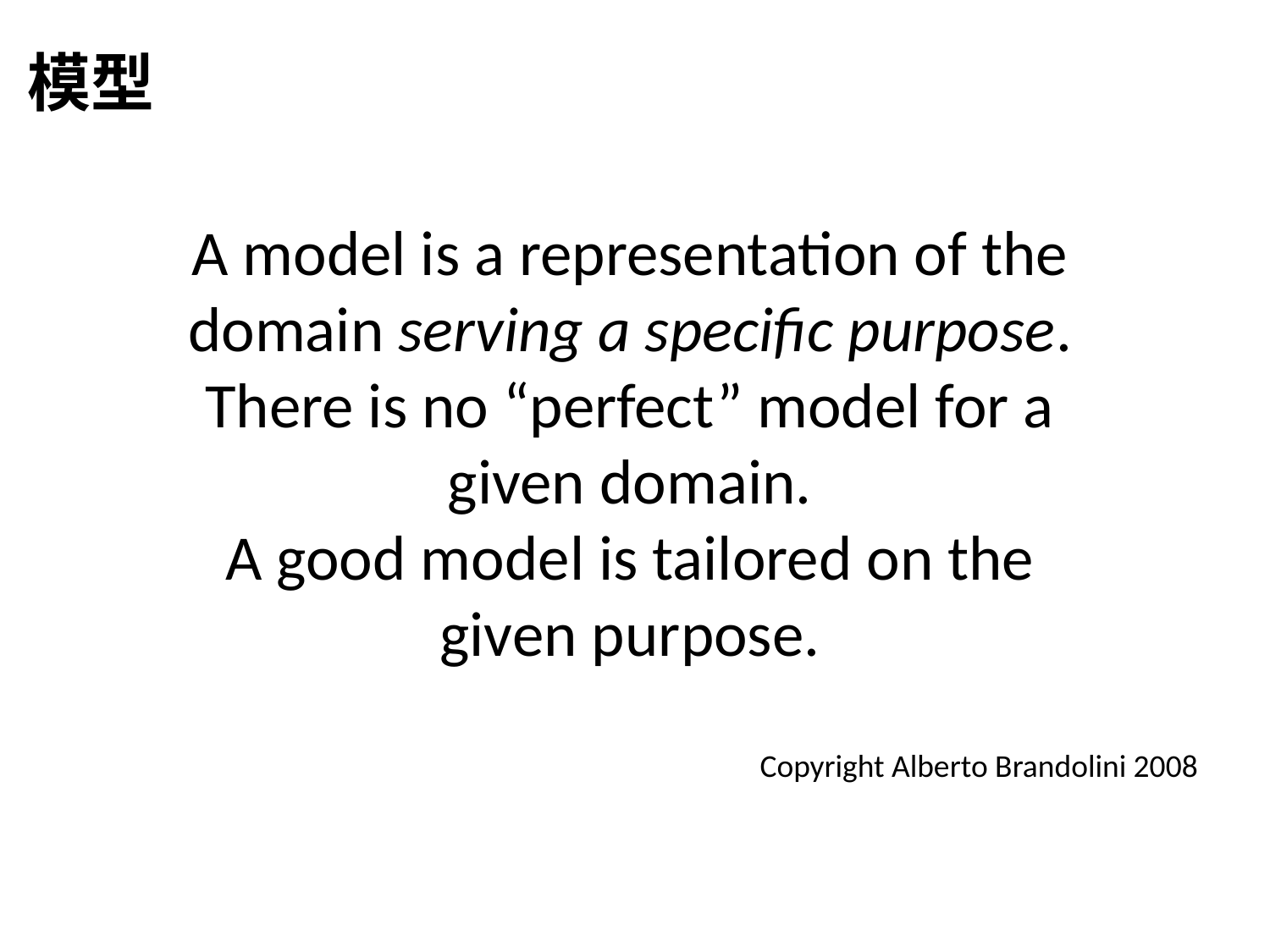

模型
A model is a representation of the
domain serving a specific purpose.
There is no “perfect” model for a
given domain.
A good model is tailored on the
given purpose.

                                                                                                   Copyright Alberto Brandolini 2008